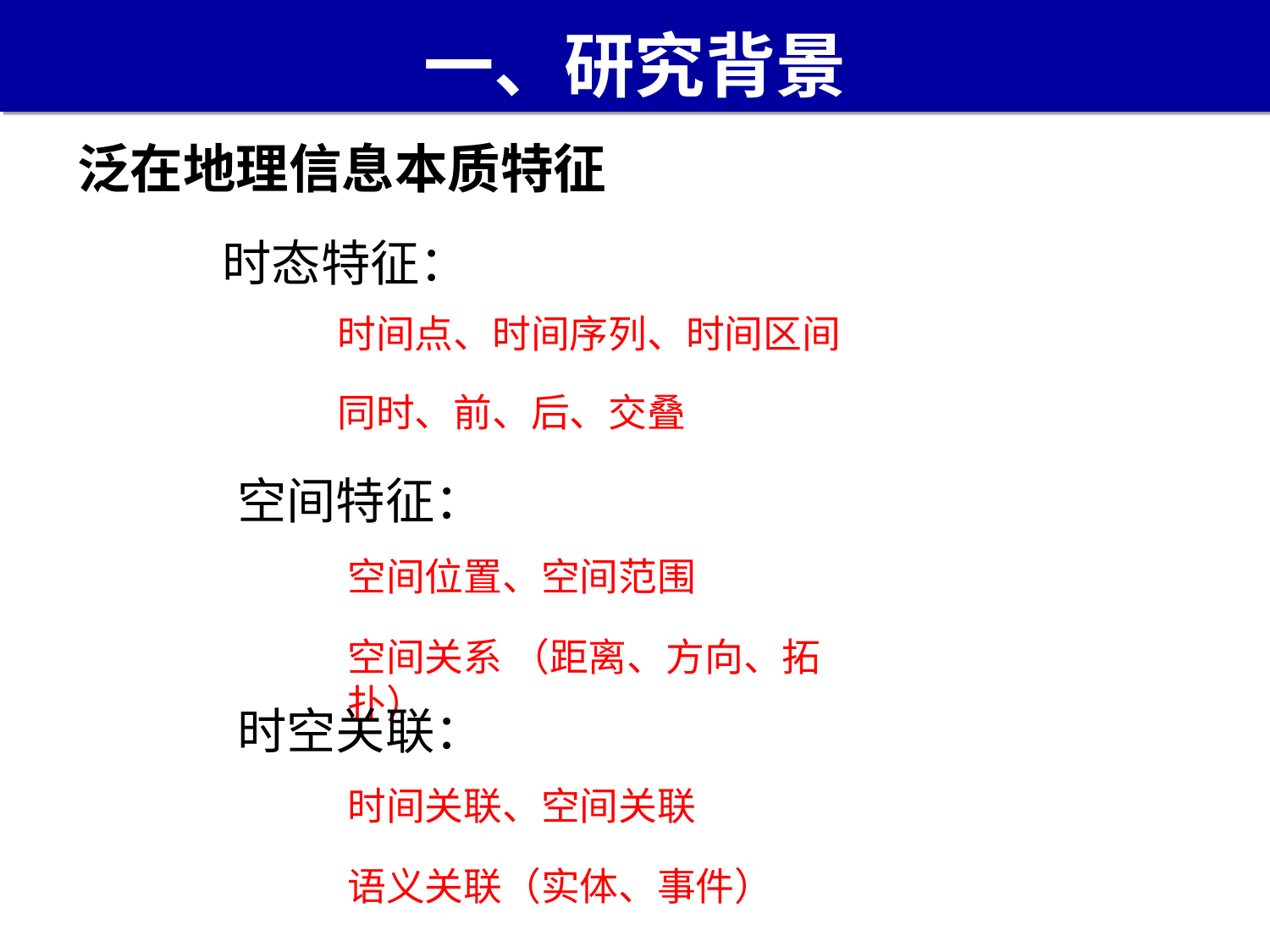

# 一、研究背景
泛在地理信息本质特征
时态特征：
时间点、时间序列、时间区间
同时、前、后、交叠
空间特征：
空间位置、空间范围
空间关系 （距离、方向、拓扑）
时空关联：
时间关联、空间关联
语义关联（实体、事件）